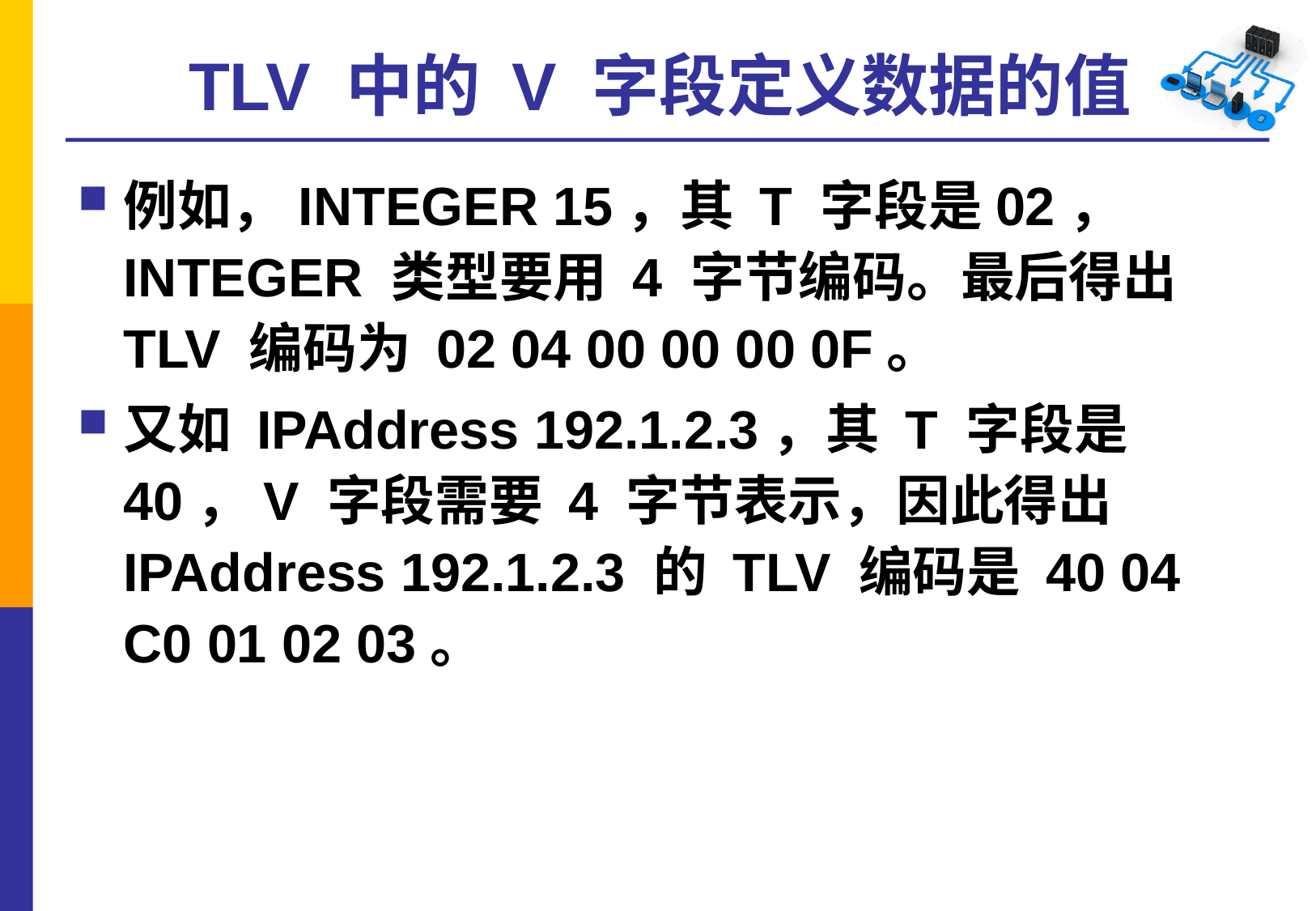

# TLV 中的 V 字段定义数据的值
例如，INTEGER 15，其 T 字段是02， INTEGER 类型要用 4 字节编码。最后得出 TLV 编码为 02 04 00 00 00 0F。
又如 IPAddress 192.1.2.3，其 T 字段是 40，V 字段需要 4 字节表示，因此得出 IPAddress 192.1.2.3 的 TLV 编码是 40 04 C0 01 02 03。